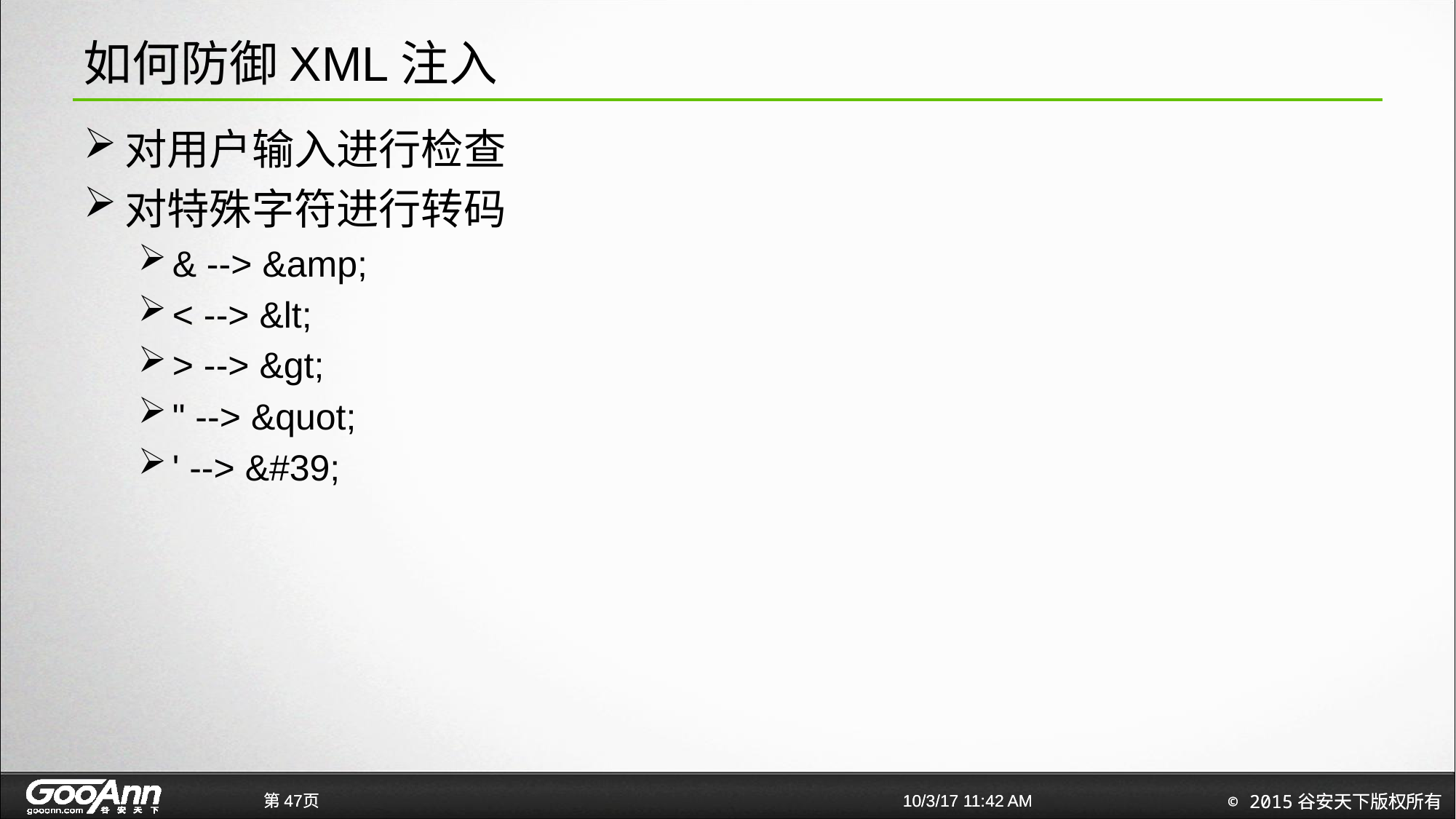

# 如何防御XML注入
对用户输入进行检查
对特殊字符进行转码
& --> &amp;
< --> &lt;
> --> &gt;
" --> &quot;
' --> &#39;